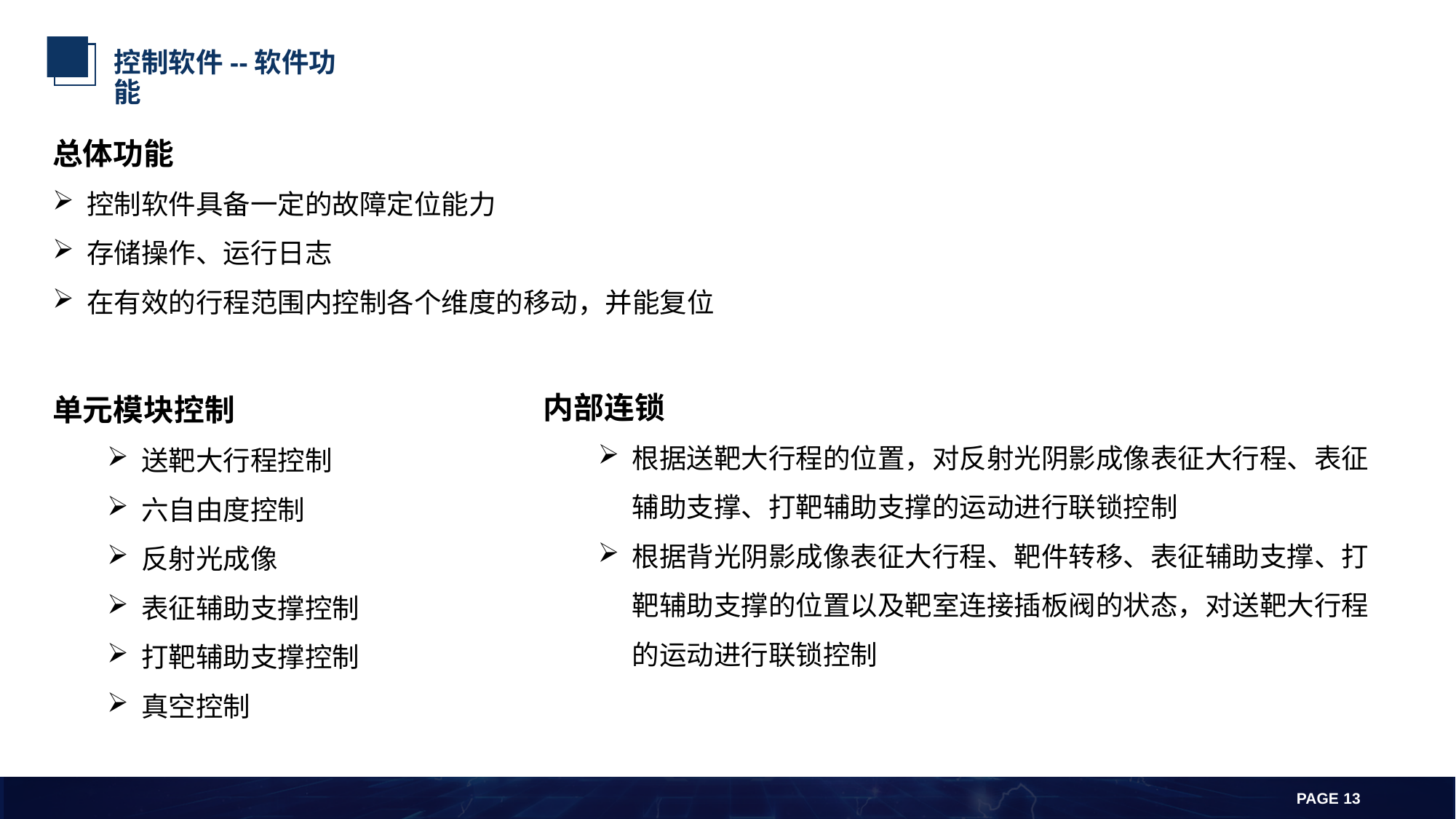

控制软件--软件功能
总体功能
控制软件具备一定的故障定位能力
存储操作、运行日志
在有效的行程范围内控制各个维度的移动，并能复位

单元模块控制
送靶大行程控制
六自由度控制
反射光成像
表征辅助支撑控制
打靶辅助支撑控制
真空控制

内部连锁
根据送靶大行程的位置，对反射光阴影成像表征大行程、表征辅助支撑、打靶辅助支撑的运动进行联锁控制
根据背光阴影成像表征大行程、靶件转移、表征辅助支撑、打靶辅助支撑的位置以及靶室连接插板阀的状态，对送靶大行程的运动进行联锁控制